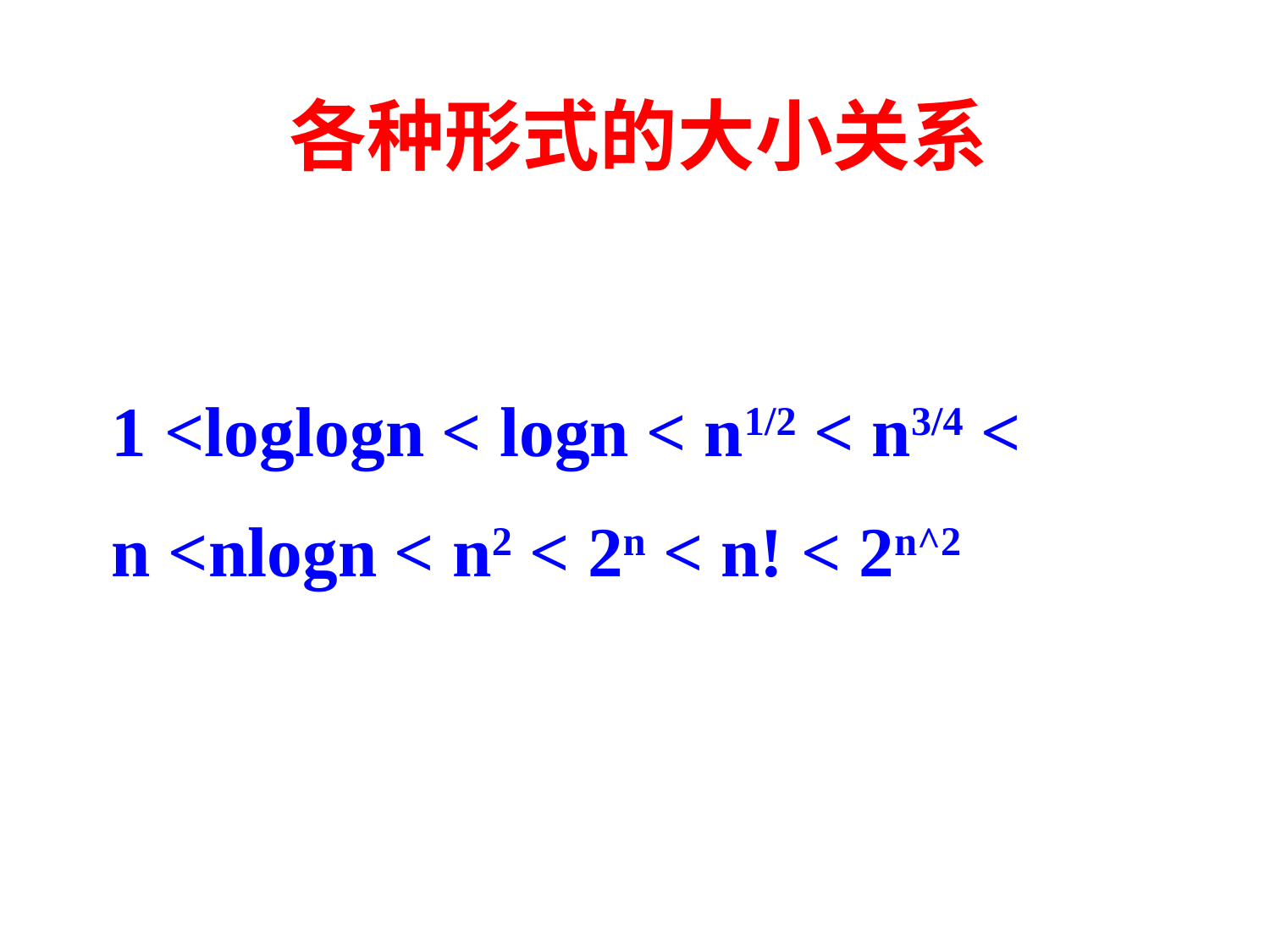

# 各种形式的大小关系

1 ˂loglogn ˂ logn ˂ n1/2 ˂ n3/4 ˂
n ˂nlogn ˂ n2 ˂ 2n ˂ n! ˂ 2n^2